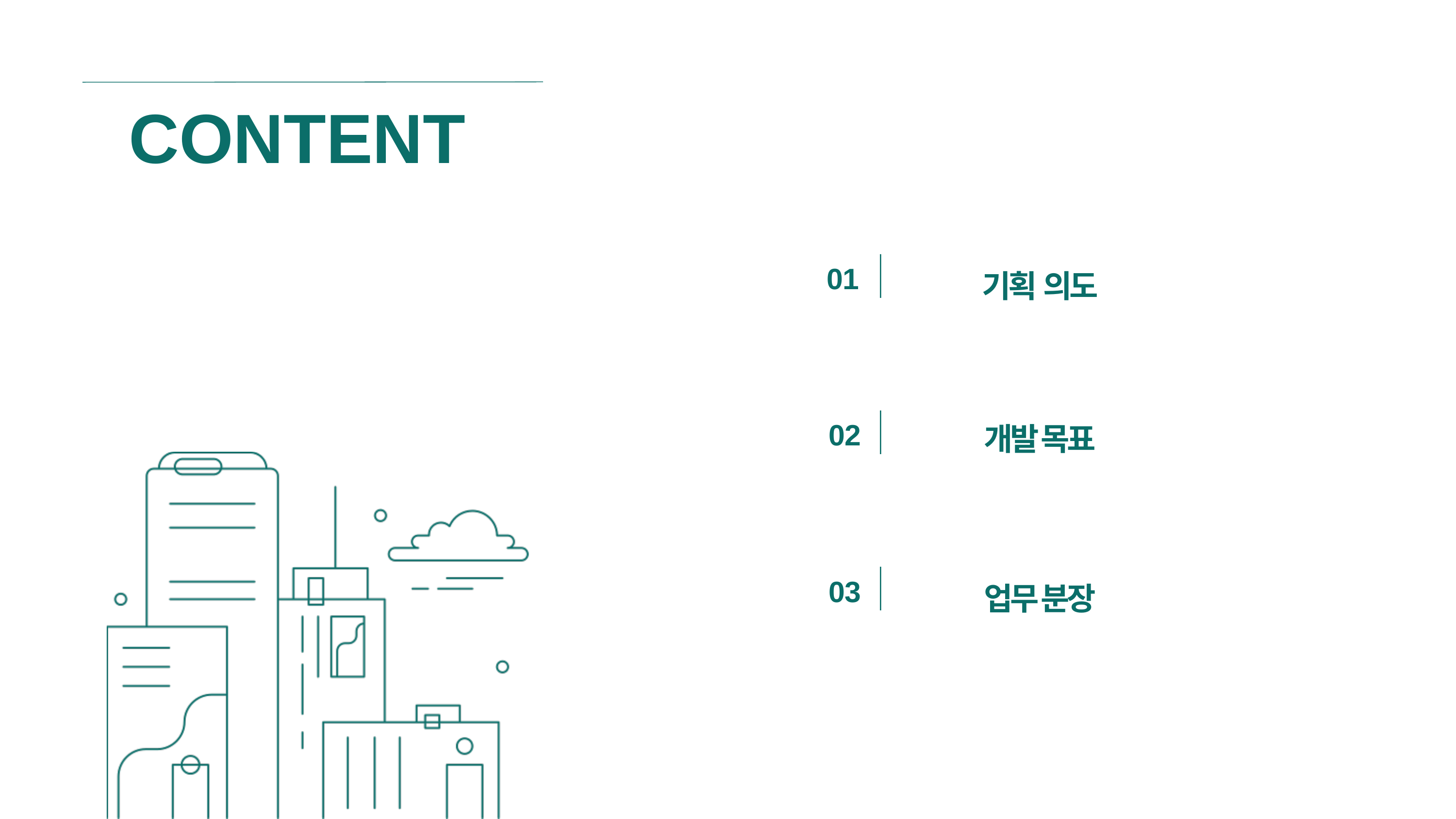

CONTENT

기획  의도
01

개발 목표
02

업무 분장
03